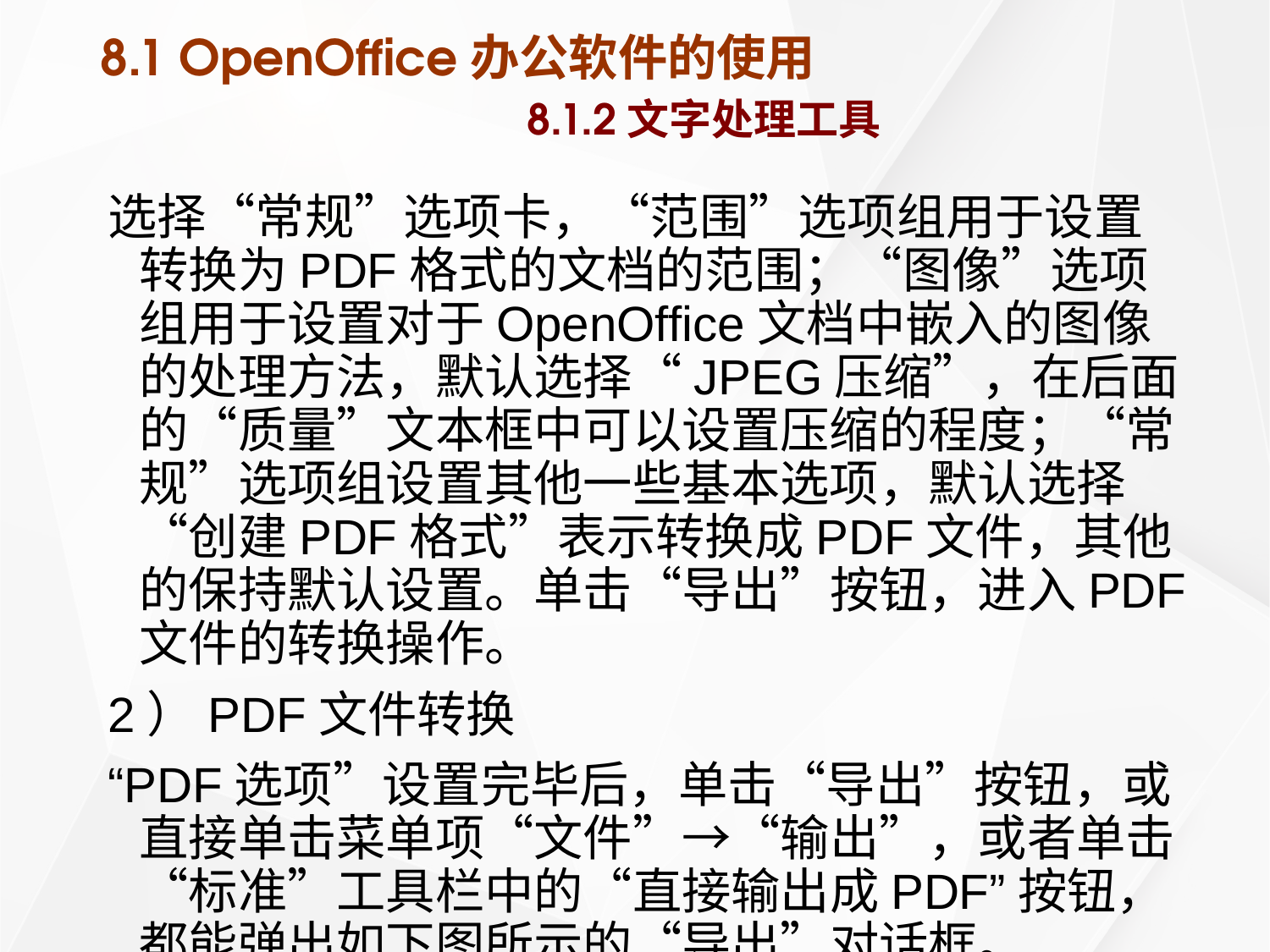

# 8.1 OpenOffice办公软件的使用 8.1.2文字处理工具
选择“常规”选项卡，“范围”选项组用于设置转换为PDF格式的文档的范围；“图像”选项组用于设置对于OpenOffice文档中嵌入的图像的处理方法，默认选择“JPEG压缩”，在后面的“质量”文本框中可以设置压缩的程度；“常规”选项组设置其他一些基本选项，默认选择“创建PDF格式”表示转换成PDF文件，其他的保持默认设置。单击“导出”按钮，进入PDF文件的转换操作。
2）PDF文件转换
“PDF选项”设置完毕后，单击“导出”按钮，或直接单击菜单项“文件”→“输出”，或者单击“标准”工具栏中的“直接输出成PDF”按钮，都能弹出如下图所示的“导出”对话框。